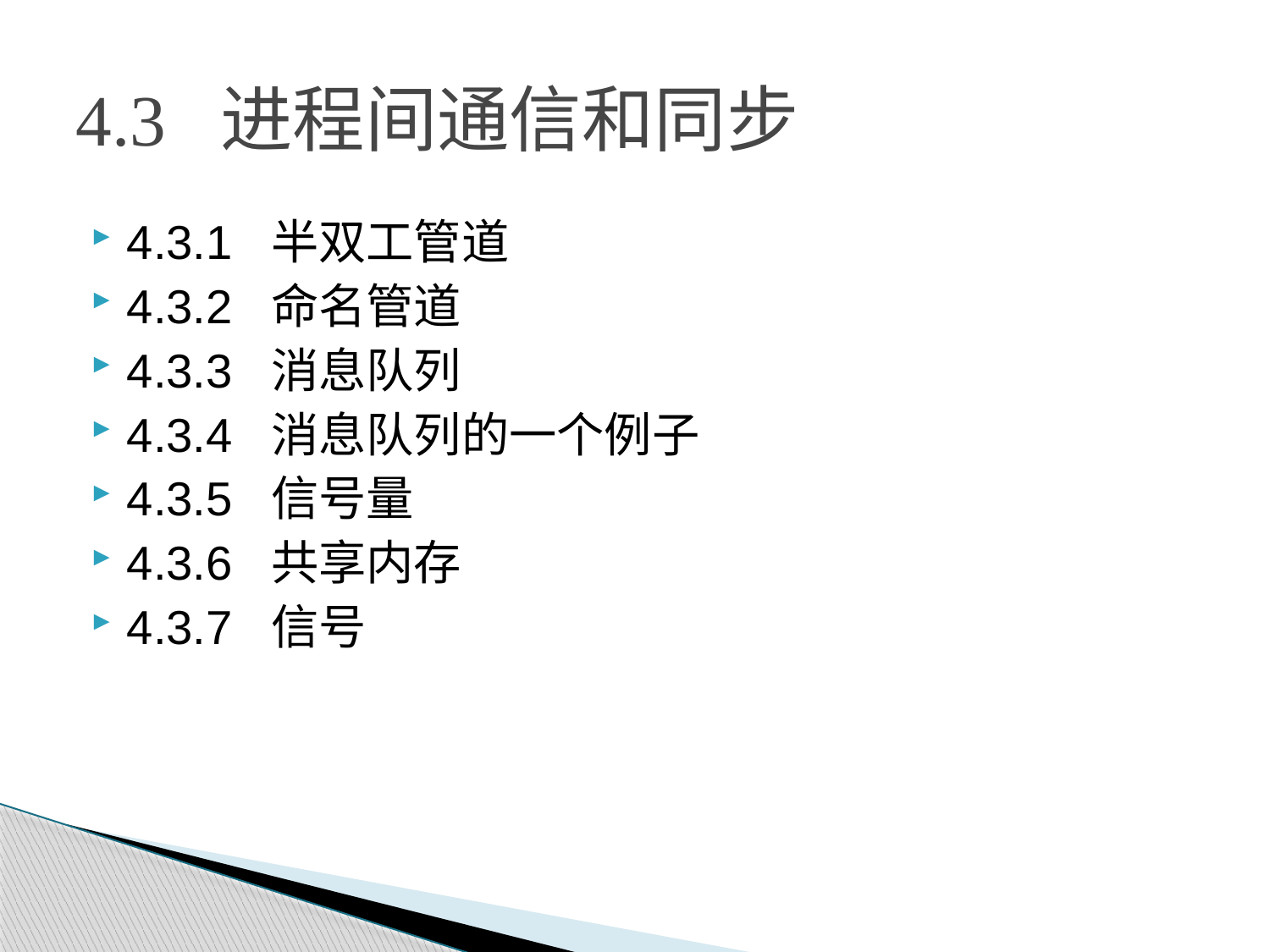

# 4.3  进程间通信和同步
4.3.1  半双工管道
4.3.2  命名管道
4.3.3  消息队列
4.3.4  消息队列的一个例子
4.3.5  信号量
4.3.6  共享内存
4.3.7  信号